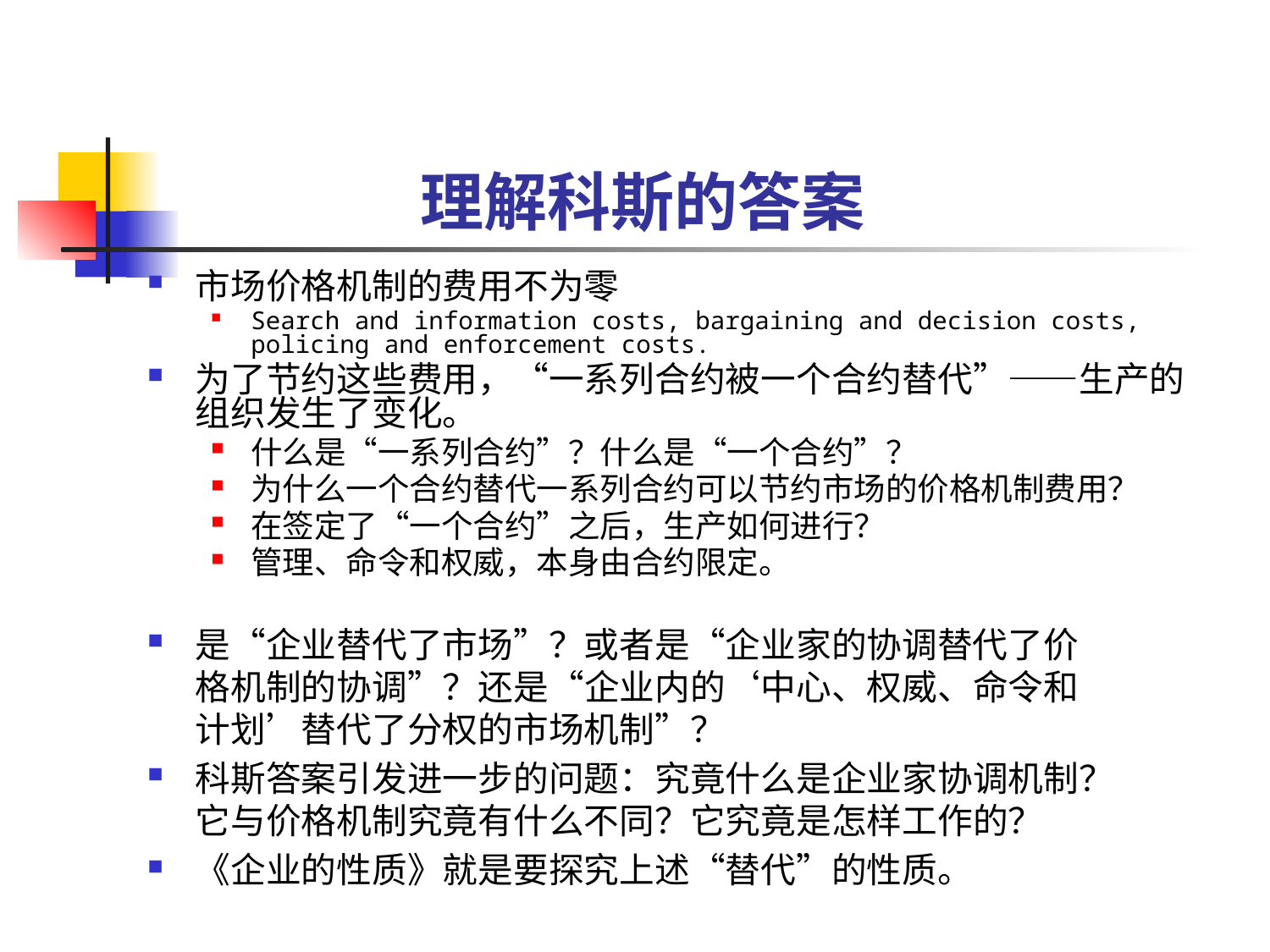

# 理解科斯的答案
市场价格机制的费用不为零
Search and information costs, bargaining and decision costs, policing and enforcement costs.
为了节约这些费用，“一系列合约被一个合约替代”——生产的组织发生了变化。
什么是“一系列合约”？什么是“一个合约”？
为什么一个合约替代一系列合约可以节约市场的价格机制费用？
在签定了“一个合约”之后，生产如何进行？
管理、命令和权威，本身由合约限定。
是“企业替代了市场”？或者是“企业家的协调替代了价格机制的协调”？还是“企业内的‘中心、权威、命令和计划’替代了分权的市场机制”？
科斯答案引发进一步的问题：究竟什么是企业家协调机制？它与价格机制究竟有什么不同？它究竟是怎样工作的？
《企业的性质》就是要探究上述“替代”的性质。